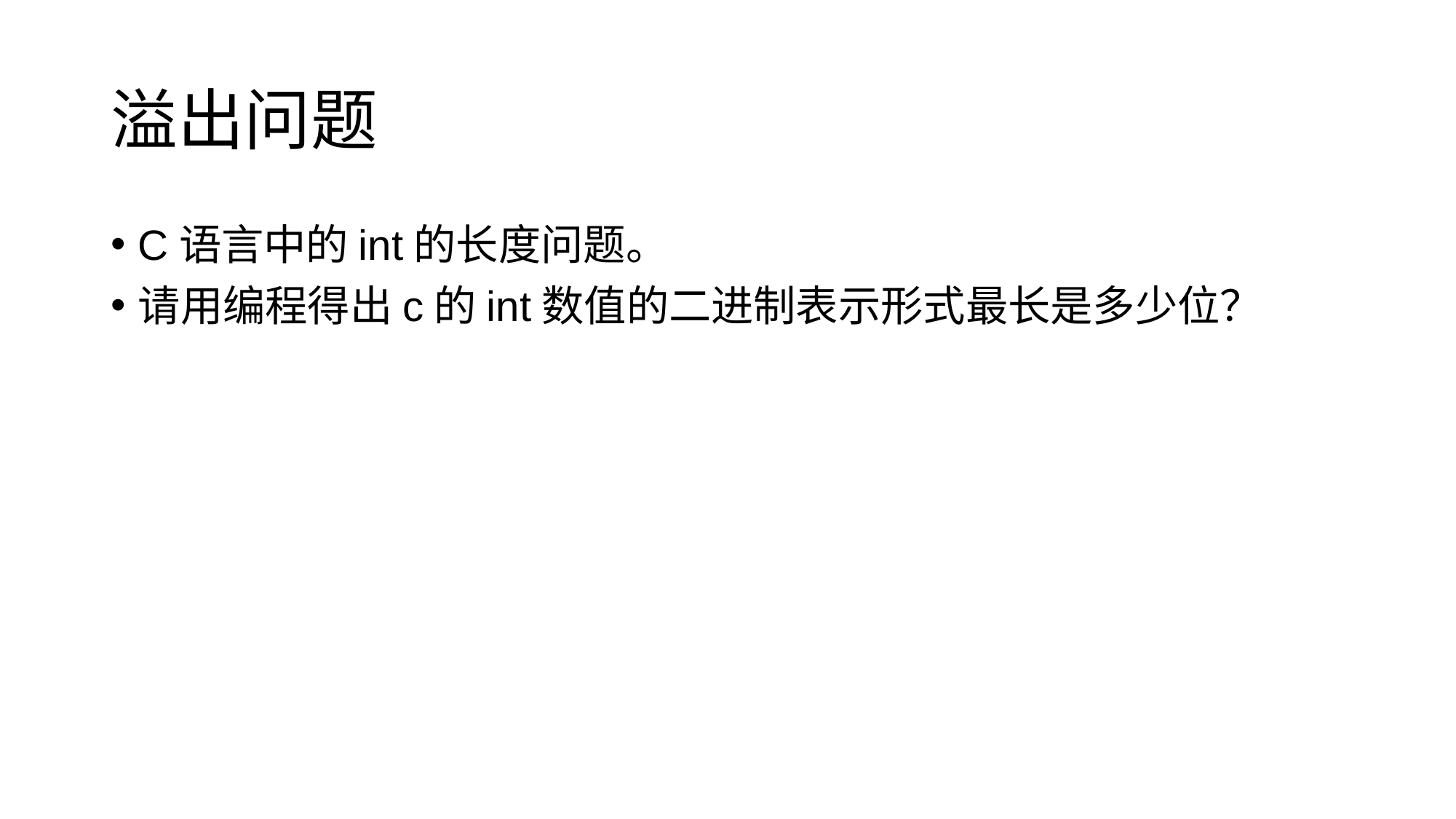

# 溢出问题
C语言中的int的长度问题。
请用编程得出c的int数值的二进制表示形式最长是多少位？